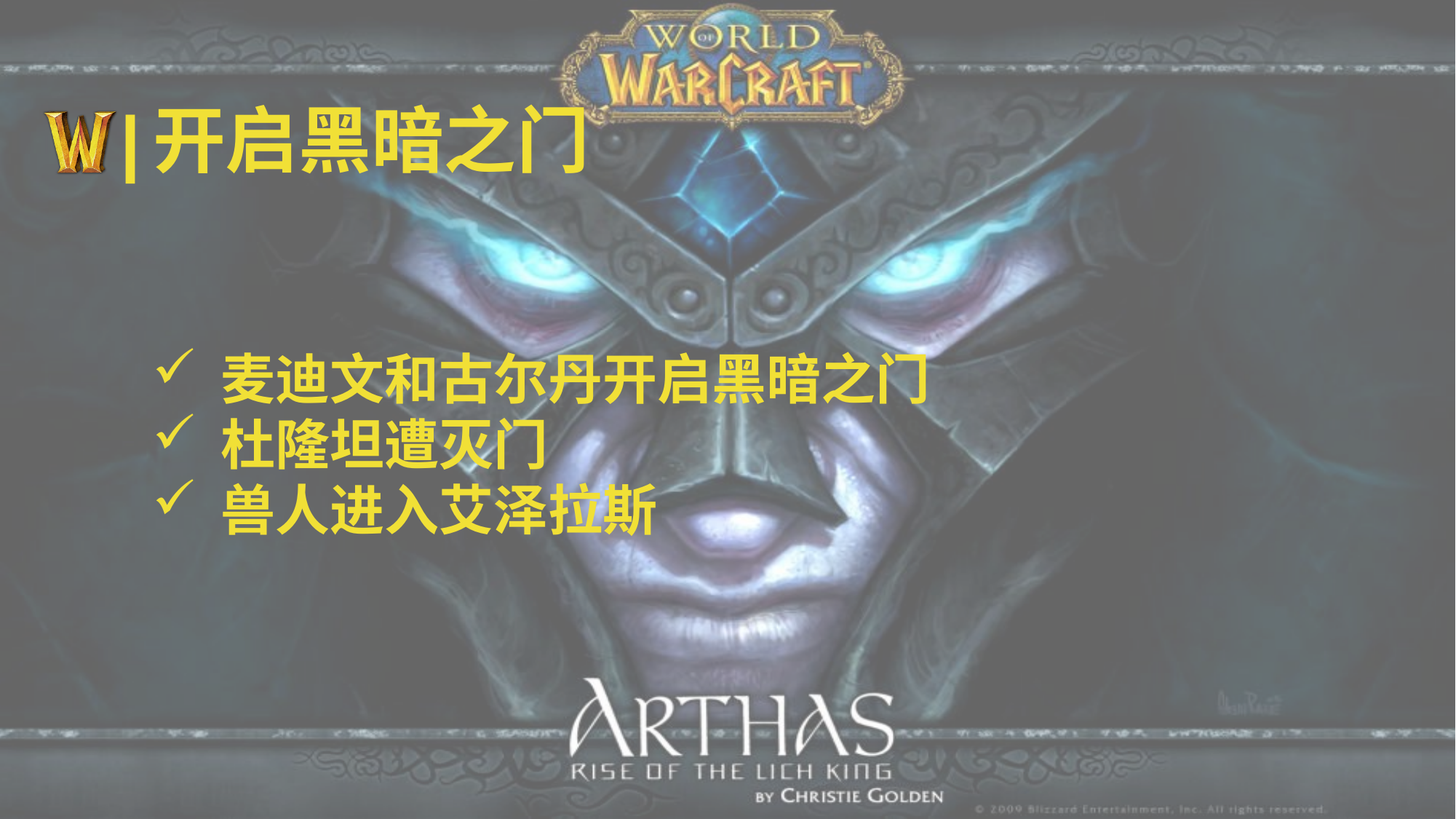

# 开启黑暗之门
麦迪文和古尔丹开启黑暗之门
杜隆坦遭灭门
兽人进入艾泽拉斯